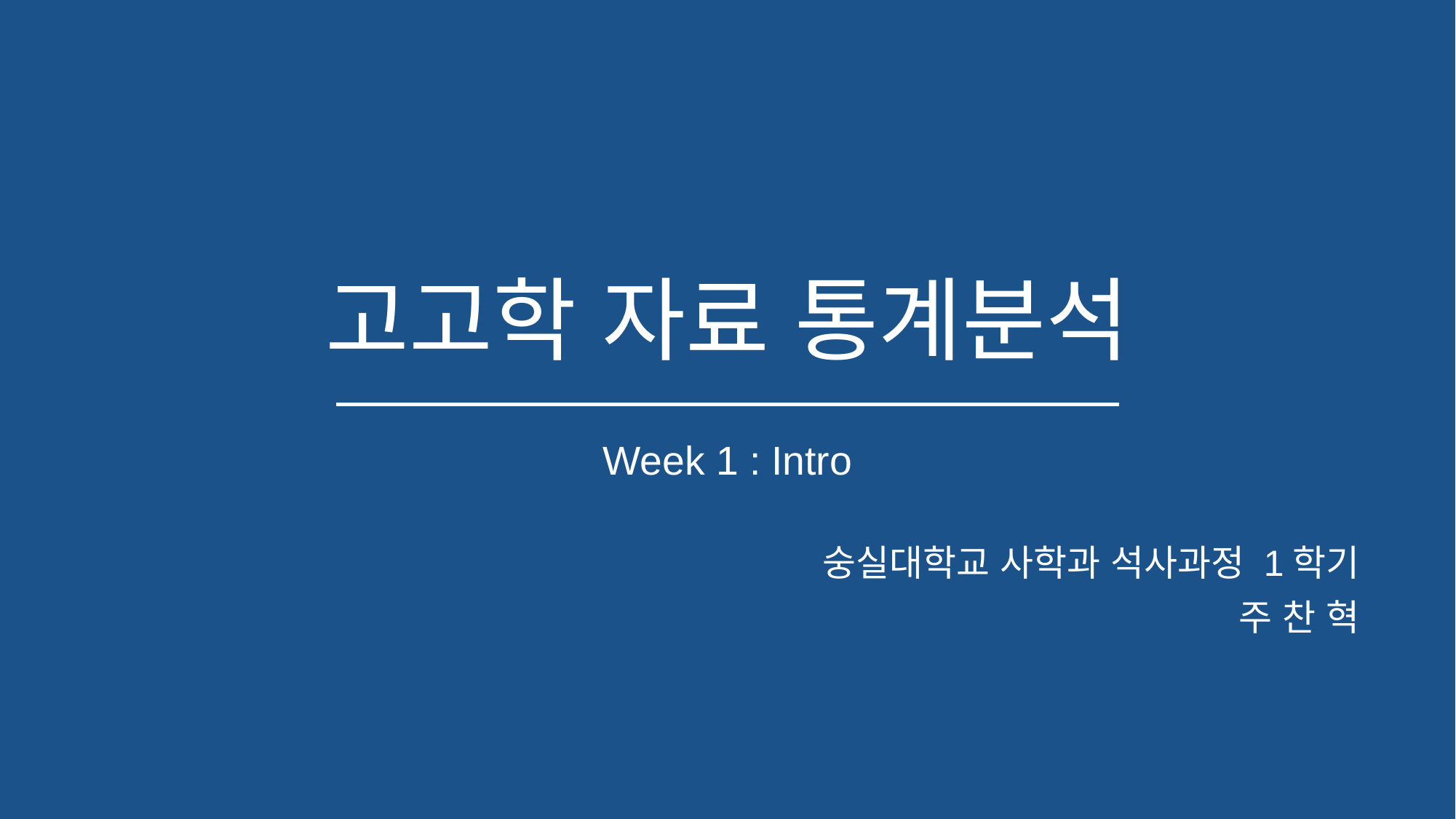

# 고고학 자료 통계분석
Week 1 : Intro
숭실대학교 사학과 석사과정 1학기
주 찬 혁